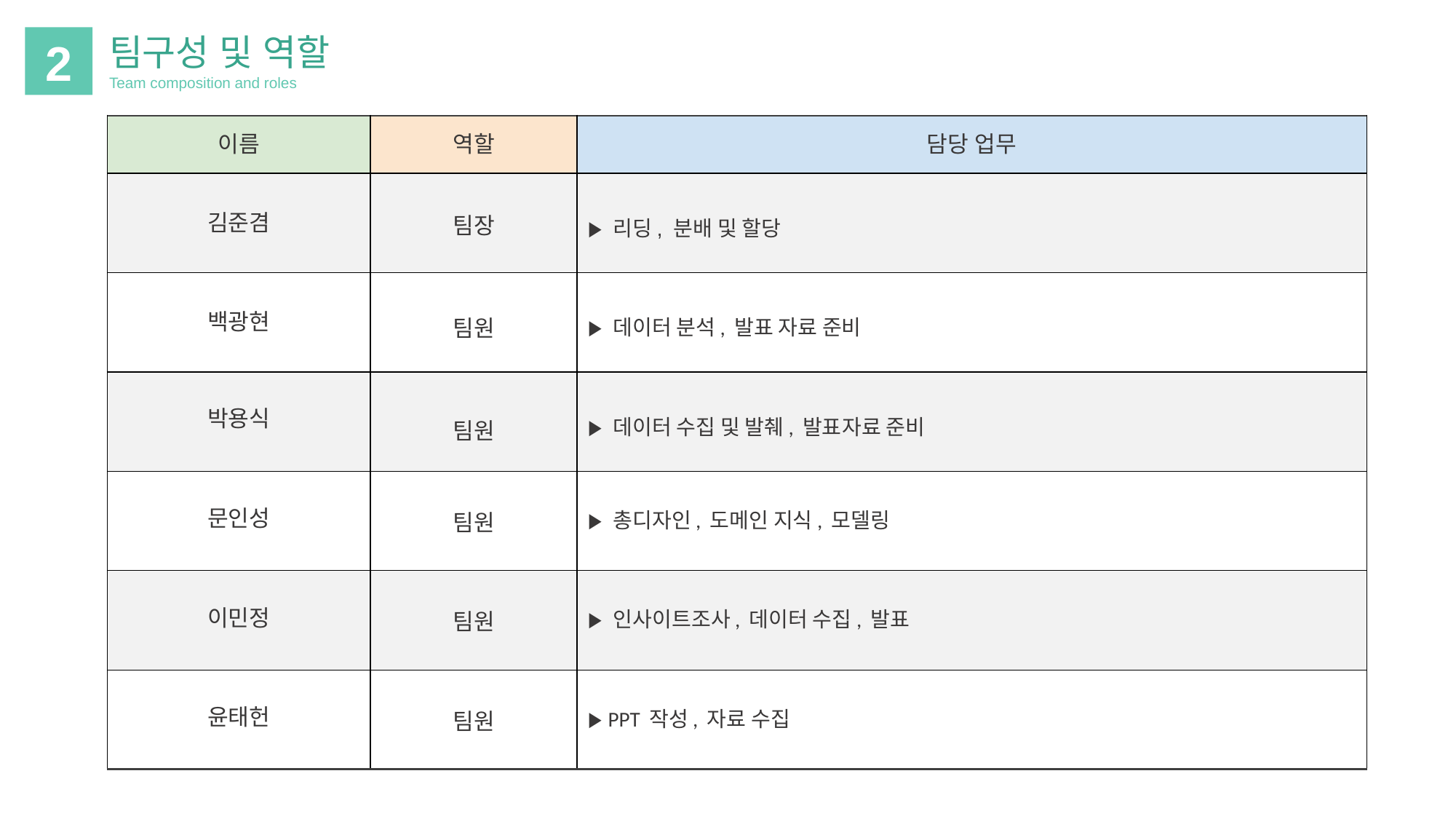

팀구성 및 역할
Team composition and roles

2
| 이름 | 역할 | 담당 업무 |
| --- | --- | --- |
| 김준겸 | 팀장 | ▶ 리딩, 분배 및 할당 |
| 백광현 | 팀원 | ▶ 데이터 분석, 발표 자료 준비 |
| 박용식 | 팀원 | ▶ 데이터 수집 및 발췌, 발표자료 준비 |
| 문인성 | 팀원 | ▶ 총디자인, 도메인 지식, 모델링 |
| 이민정 | 팀원 | ▶ 인사이트조사, 데이터 수집, 발표 |
| 윤태헌 | 팀원 | ▶ PPT 작성, 자료 수집 |